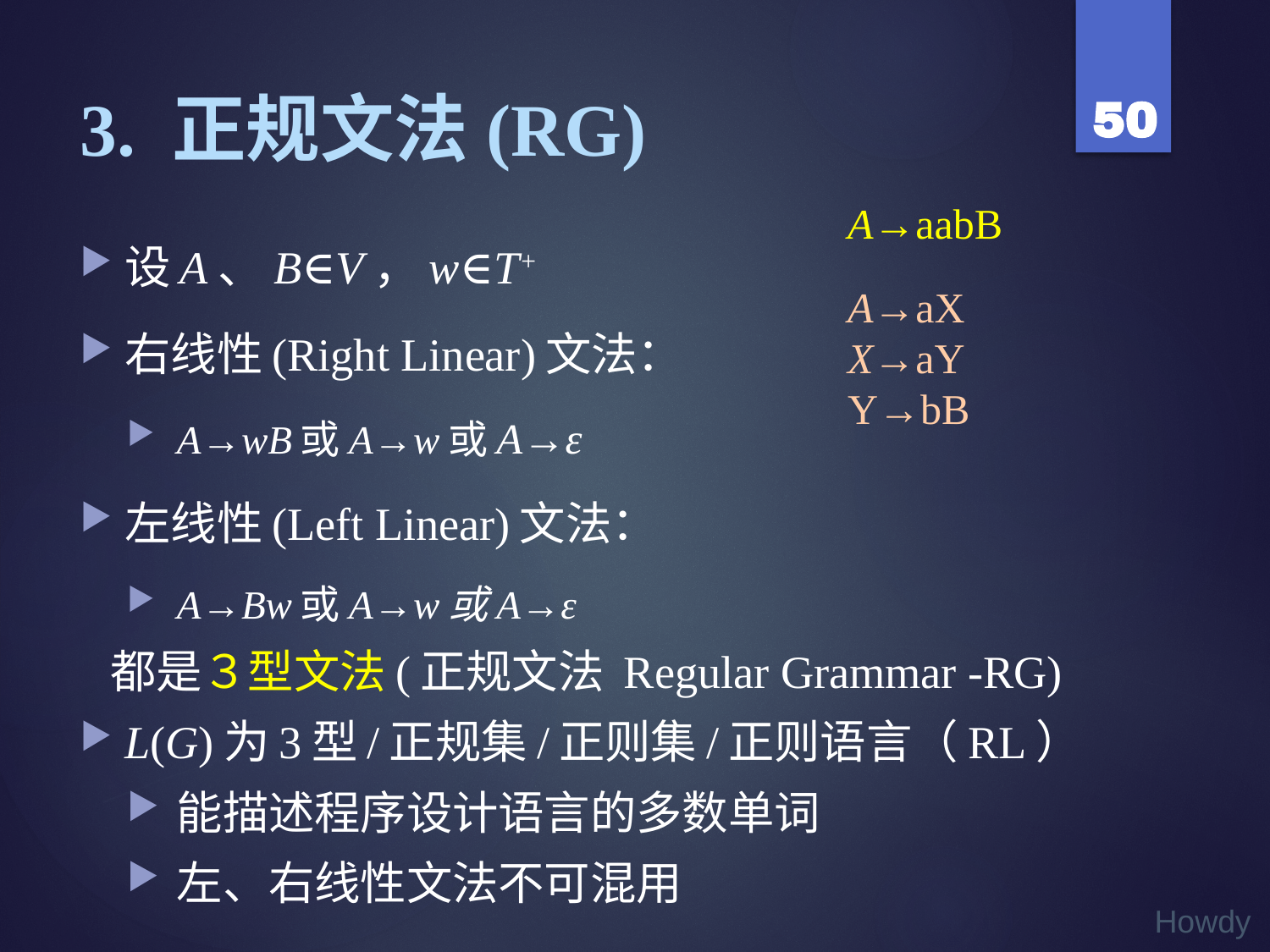

# 3. 正规文法(RG)
A→aabB
设A、B∈V，w∈T+
右线性(Right Linear)文法：
A→wB或A→w或A→ε
左线性(Left Linear)文法：
A→Bw或A→w或A→ε
  都是３型文法(正规文法 Regular Grammar -RG)
L(G)为3型/正规集/正则集/正则语言（RL）
能描述程序设计语言的多数单词
左、右线性文法不可混用
A→aX
X→aY
Y→bB